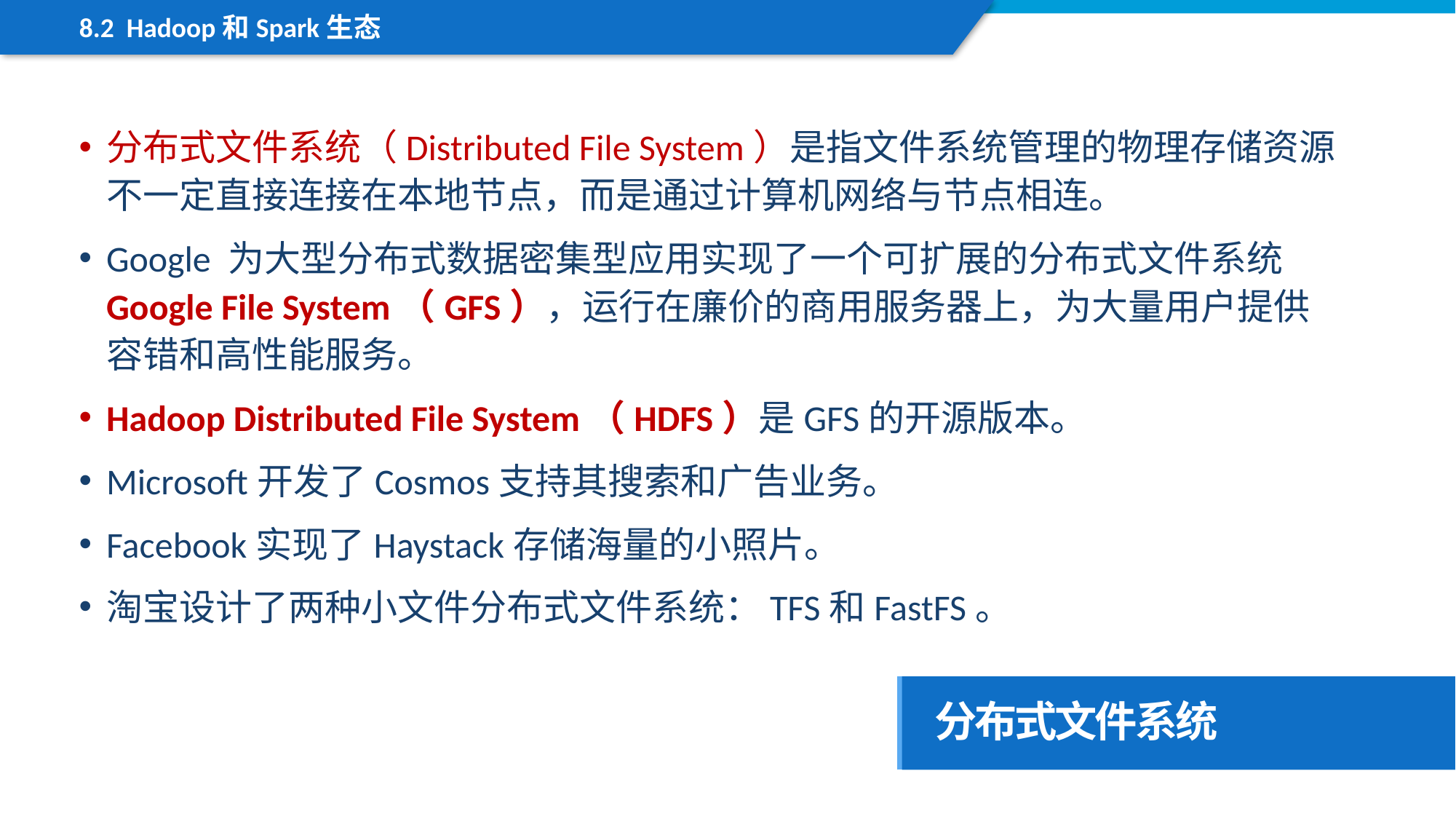

8.2  Hadoop和Spark生态
分布式文件系统（Distributed File System）是指文件系统管理的物理存储资源不一定直接连接在本地节点，而是通过计算机网络与节点相连。
Google 为大型分布式数据密集型应用实现了一个可扩展的分布式文件系统Google File System（GFS），运行在廉价的商用服务器上，为大量用户提供容错和高性能服务。
Hadoop Distributed File System（HDFS）是GFS的开源版本。
Microsoft开发了Cosmos支持其搜索和广告业务。
Facebook实现了Haystack存储海量的小照片。
淘宝设计了两种小文件分布式文件系统：TFS和FastFS。
分布式文件系统